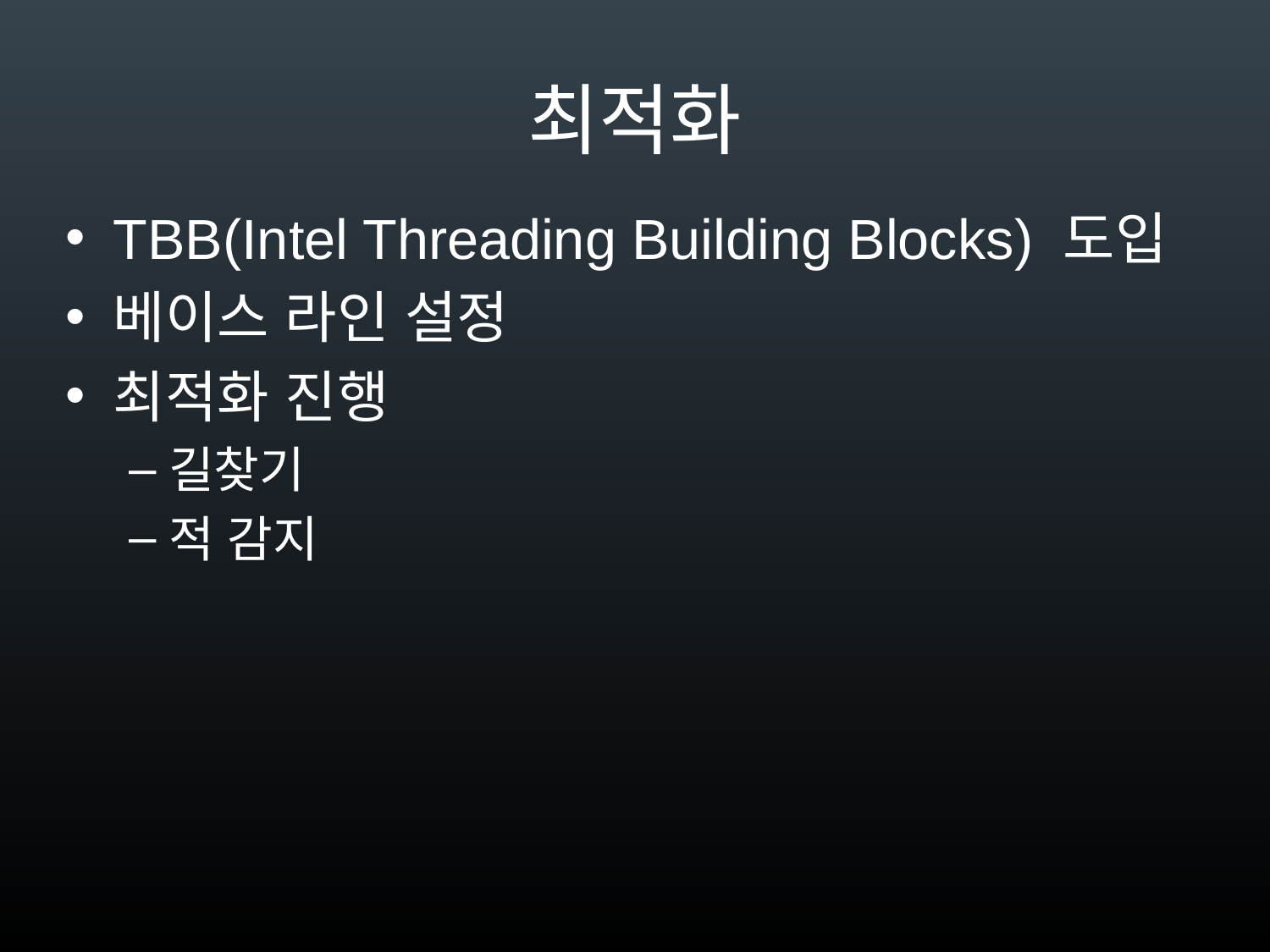

# 최적화
TBB(Intel Threading Building Blocks) 도입
베이스 라인 설정
최적화 진행
길찾기
적 감지